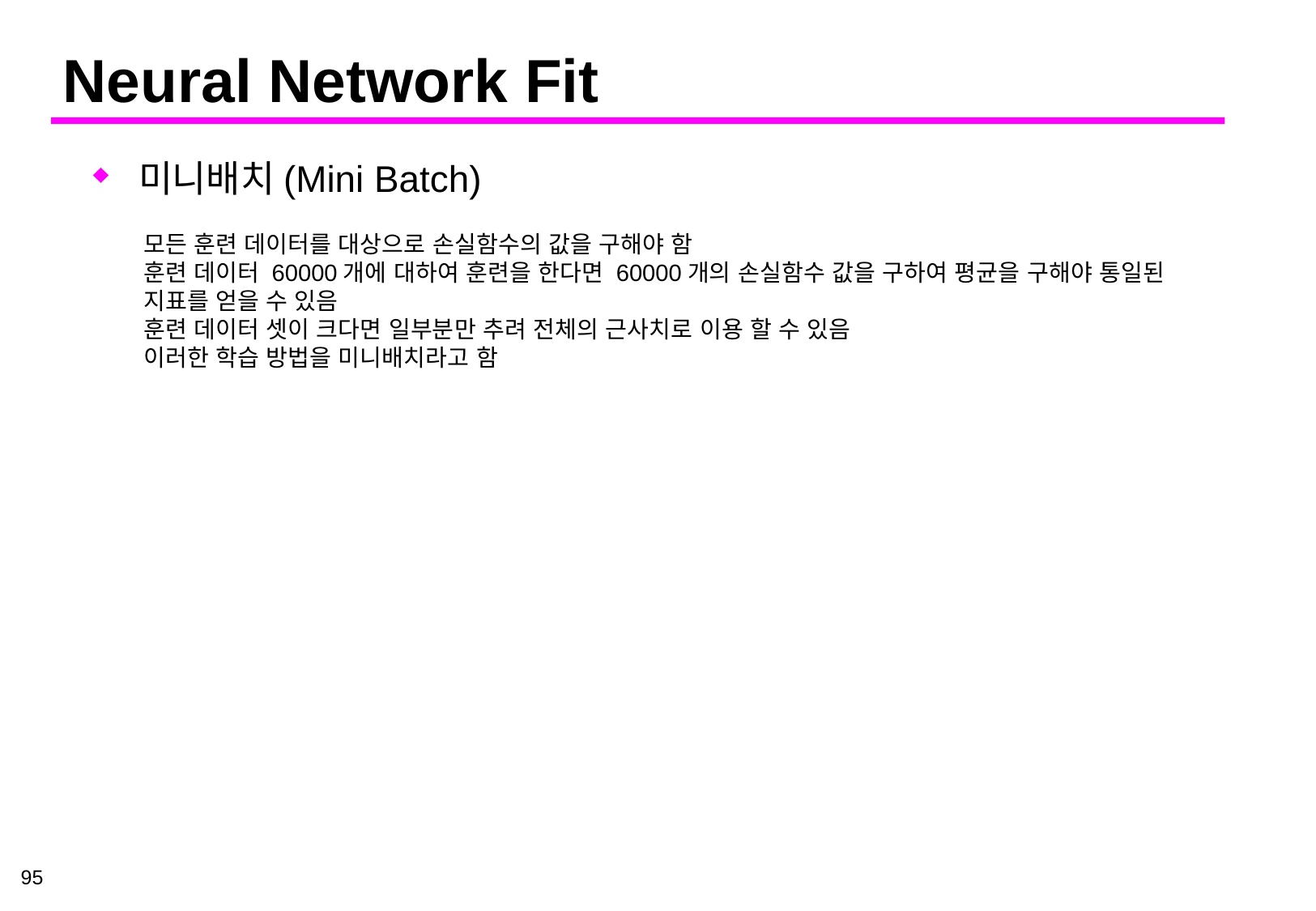

# Neural Network Fit
미니배치(Mini Batch)
모든 훈련 데이터를 대상으로 손실함수의 값을 구해야 함
훈련 데이터 60000개에 대하여 훈련을 한다면 60000개의 손실함수 값을 구하여 평균을 구해야 통일된 지표를 얻을 수 있음
훈련 데이터 셋이 크다면 일부분만 추려 전체의 근사치로 이용 할 수 있음
이러한 학습 방법을 미니배치라고 함
95